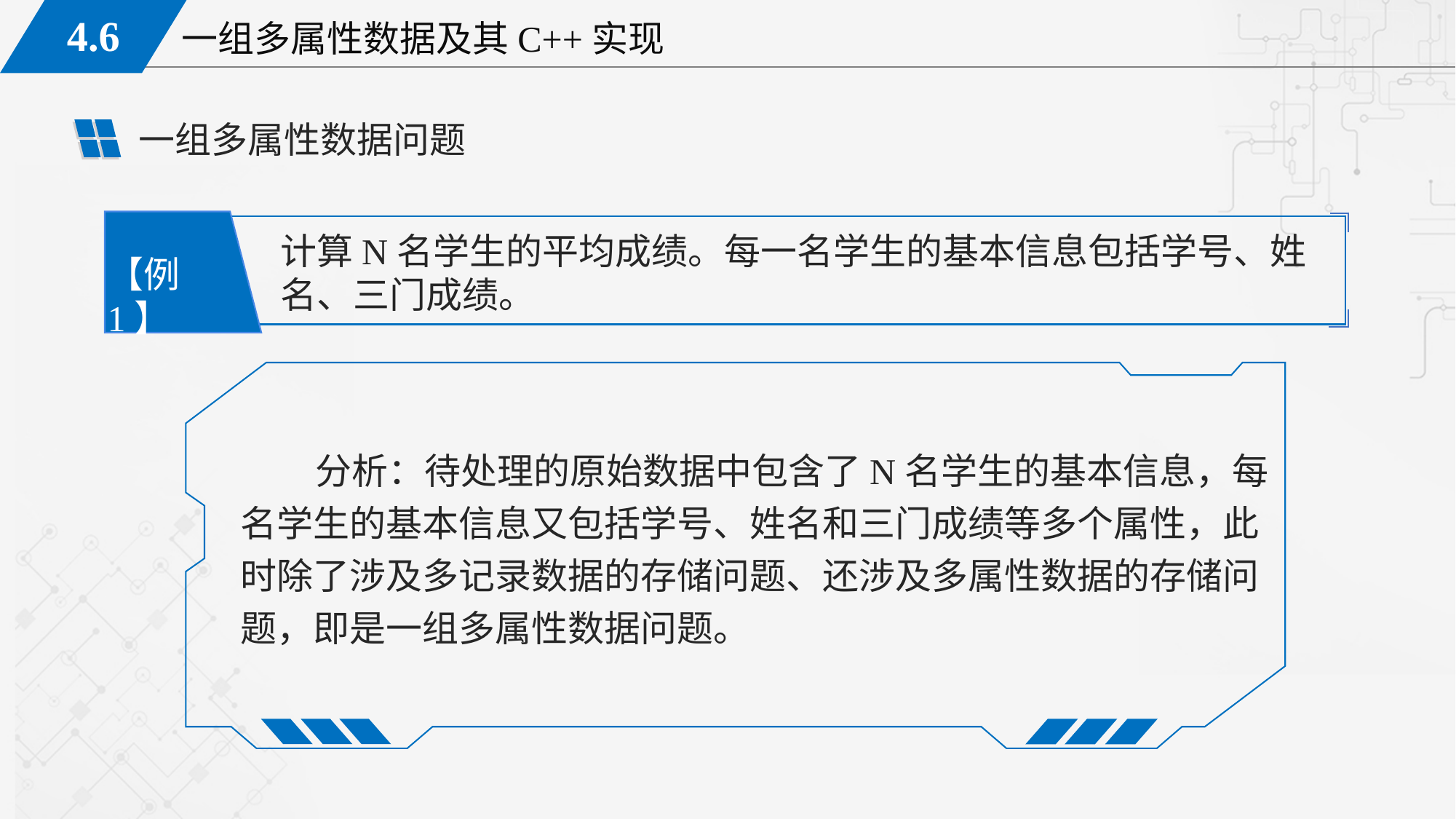

一组多属性数据问题

计算N名学生的平均成绩。每一名学生的基本信息包括学号、姓名、三门成绩。
【例1】

分析：待处理的原始数据中包含了N名学生的基本信息，每名学生的基本信息又包括学号、姓名和三门成绩等多个属性，此时除了涉及多记录数据的存储问题、还涉及多属性数据的存储问题，即是一组多属性数据问题。